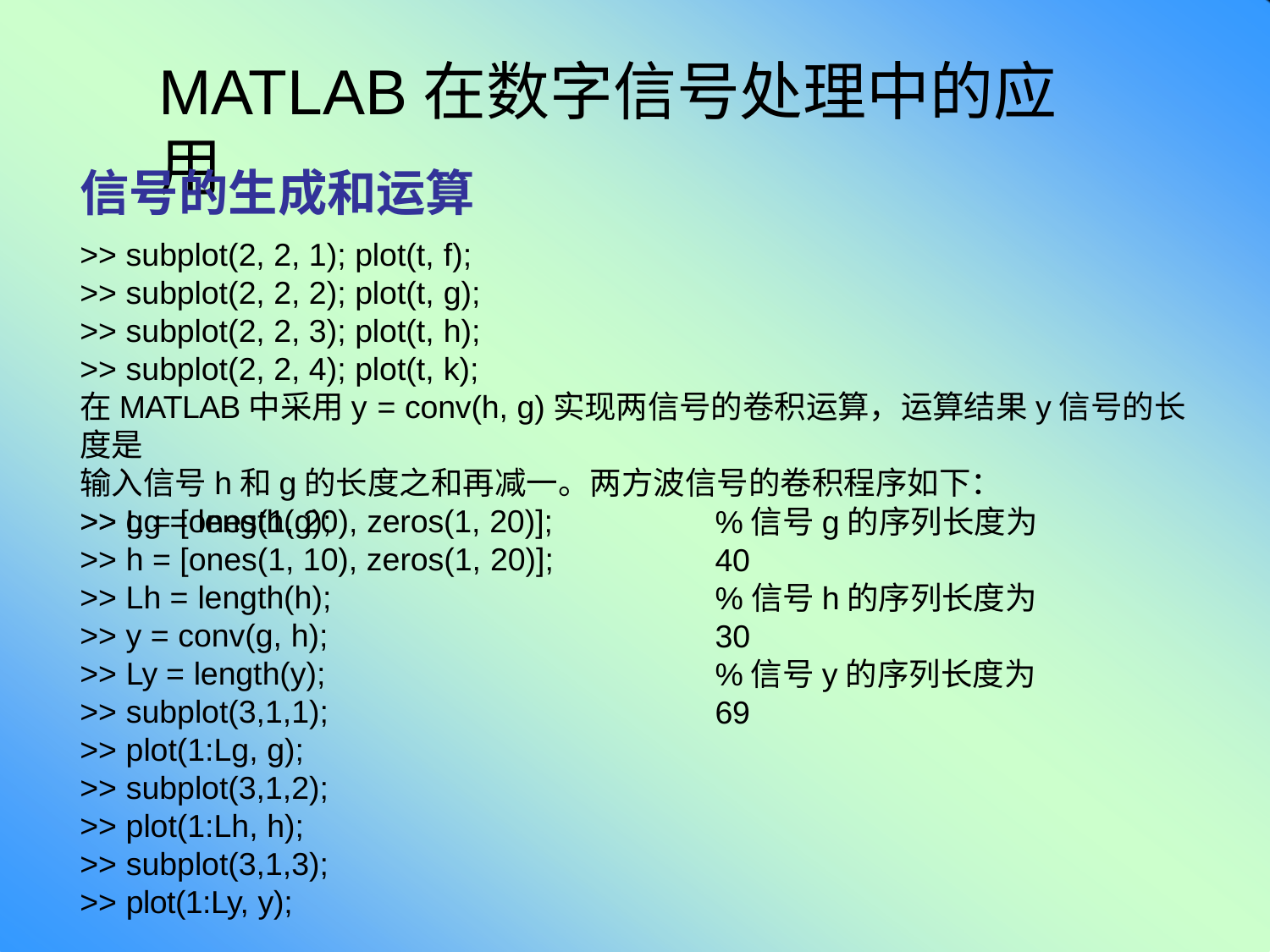

# MATLAB在数字信号处理中的应用
信号的生成和运算
>> subplot(2, 2, 1); plot(t, f);
>> subplot(2, 2, 2); plot(t, g);
>> subplot(2, 2, 3); plot(t, h);
>> subplot(2, 2, 4); plot(t, k);
在MATLAB中采用y = conv(h, g)实现两信号的卷积运算，运算结果y信号的长度是
输入信号h和g的长度之和再减一。两方波信号的卷积程序如下：
>> g = [ones(1, 20), zeros(1, 20)];
>> Lg = length(g);
>> h = [ones(1, 10), zeros(1, 20)];
>> Lh = length(h);
>> y = conv(g, h);
>> Ly = length(y);
>> subplot(3,1,1);
>> plot(1:Lg, g);
>> subplot(3,1,2);
>> plot(1:Lh, h);
>> subplot(3,1,3);
>> plot(1:Ly, y);
%信号g的序列长度为40
%信号h的序列长度为30
%信号y的序列长度为69